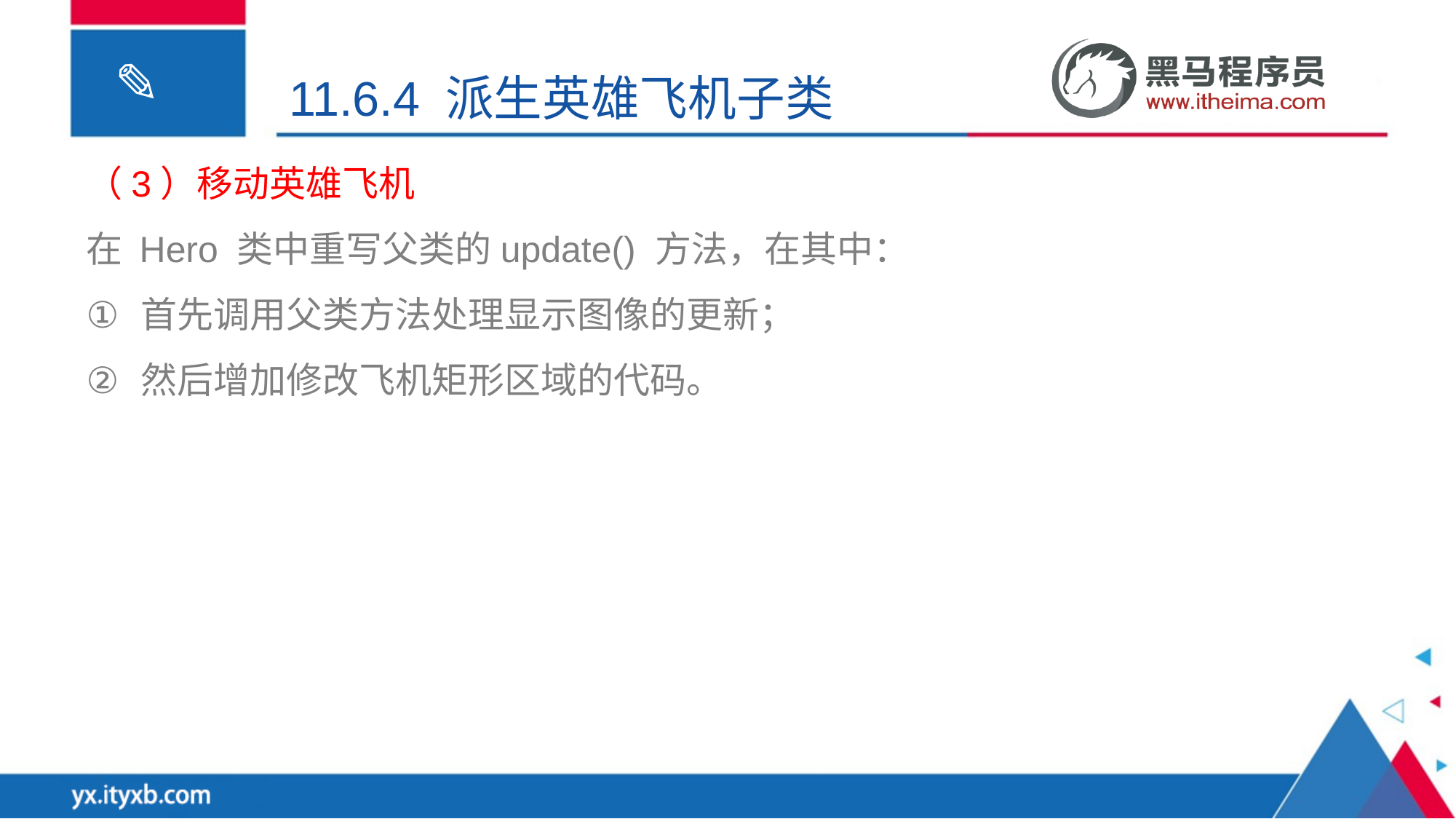

11.6.4 派生英雄飞机子类
（3）移动英雄飞机
在 Hero 类中重写父类的update() 方法，在其中：
首先调用父类方法处理显示图像的更新；
然后增加修改飞机矩形区域的代码。